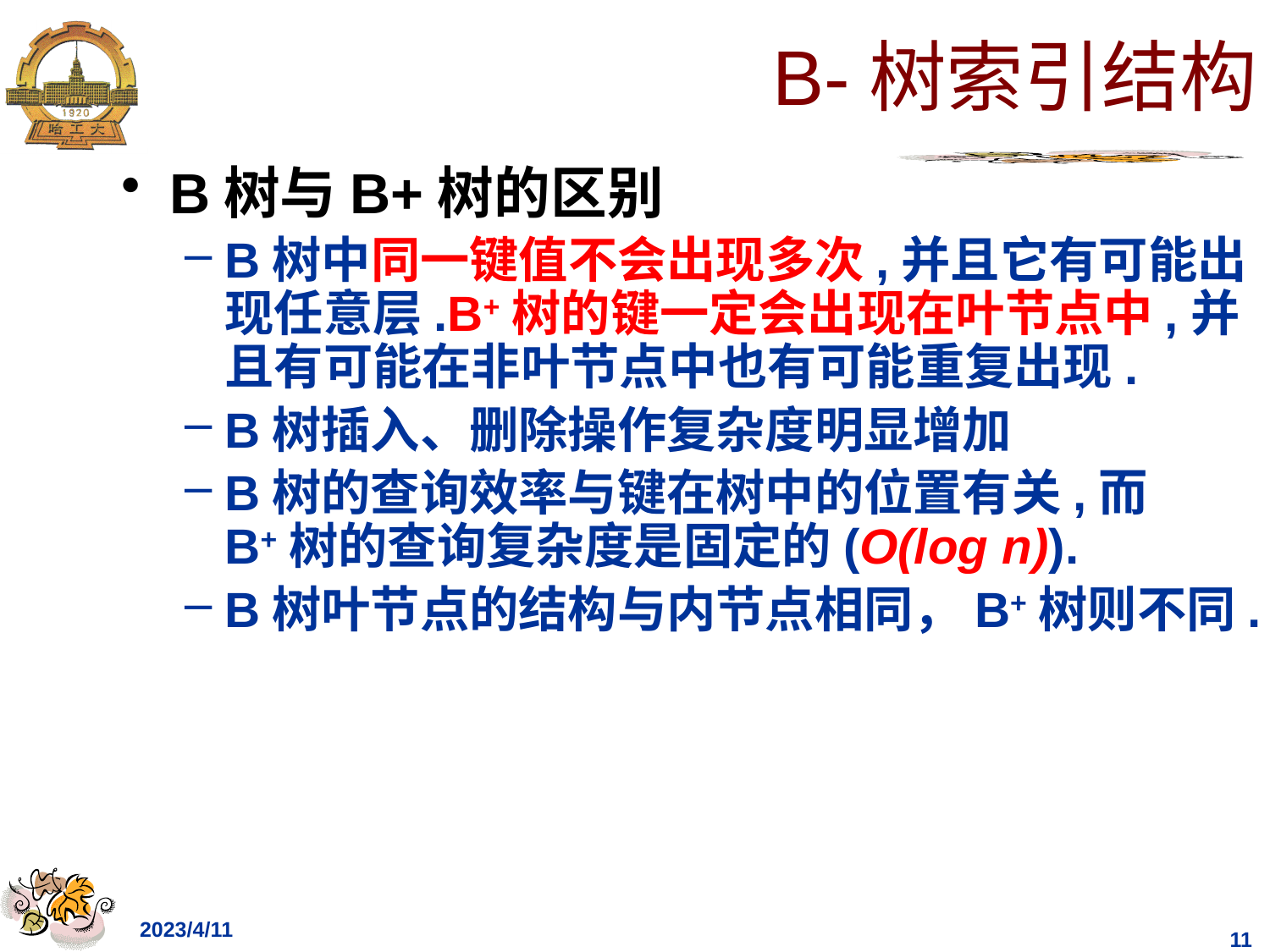

# B-树索引结构
B树与B+树的区别
B树中同一键值不会出现多次,并且它有可能出现任意层.B+树的键一定会出现在叶节点中,并且有可能在非叶节点中也有可能重复出现.
B树插入、删除操作复杂度明显增加
B树的查询效率与键在树中的位置有关,而B+树的查询复杂度是固定的(O(log n)).
B树叶节点的结构与内节点相同，B+树则不同.

2023/4/11
111